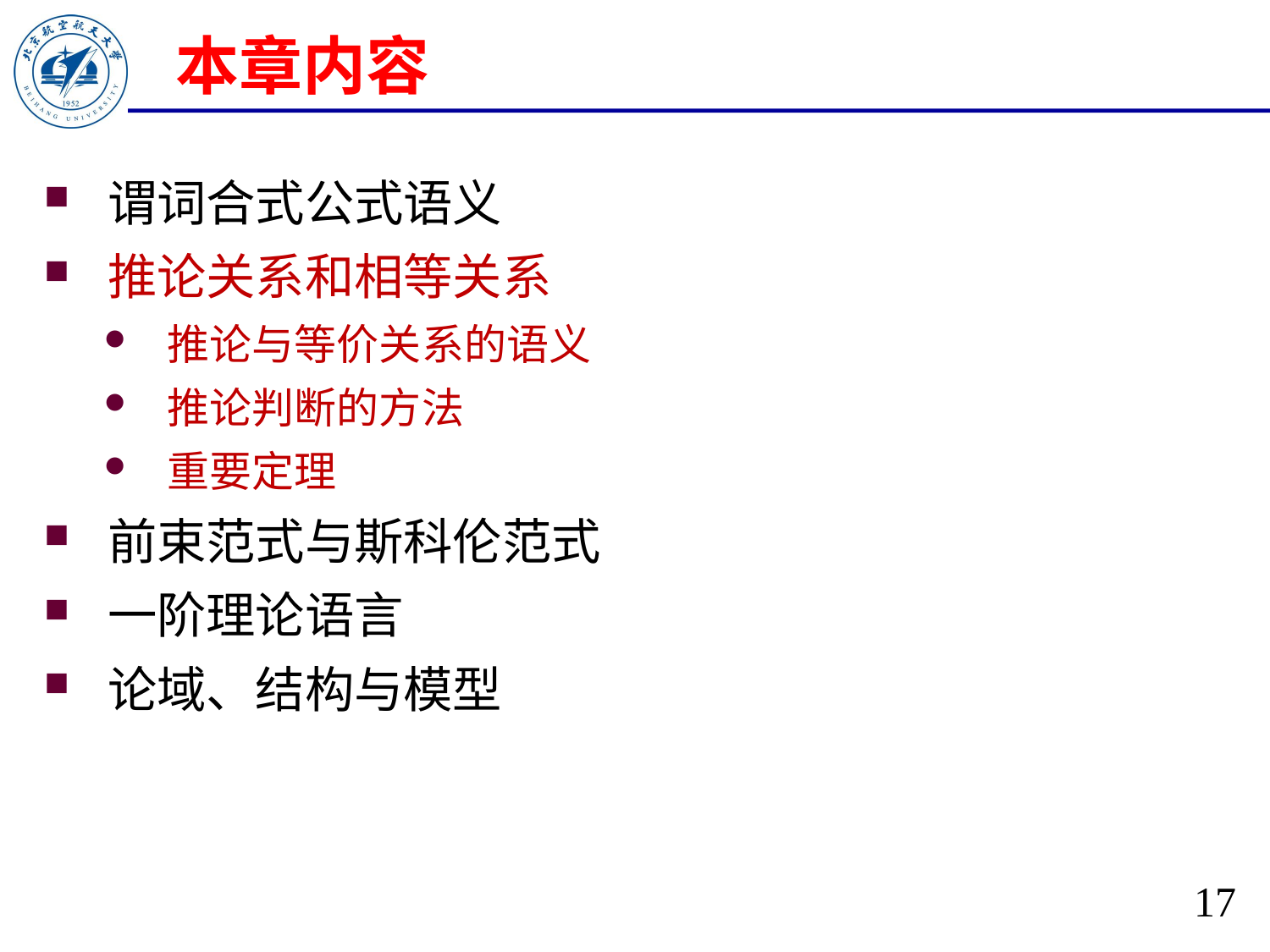

# 本章内容
谓词合式公式语义
推论关系和相等关系
推论与等价关系的语义
推论判断的方法
重要定理
前束范式与斯科伦范式
一阶理论语言
论域、结构与模型